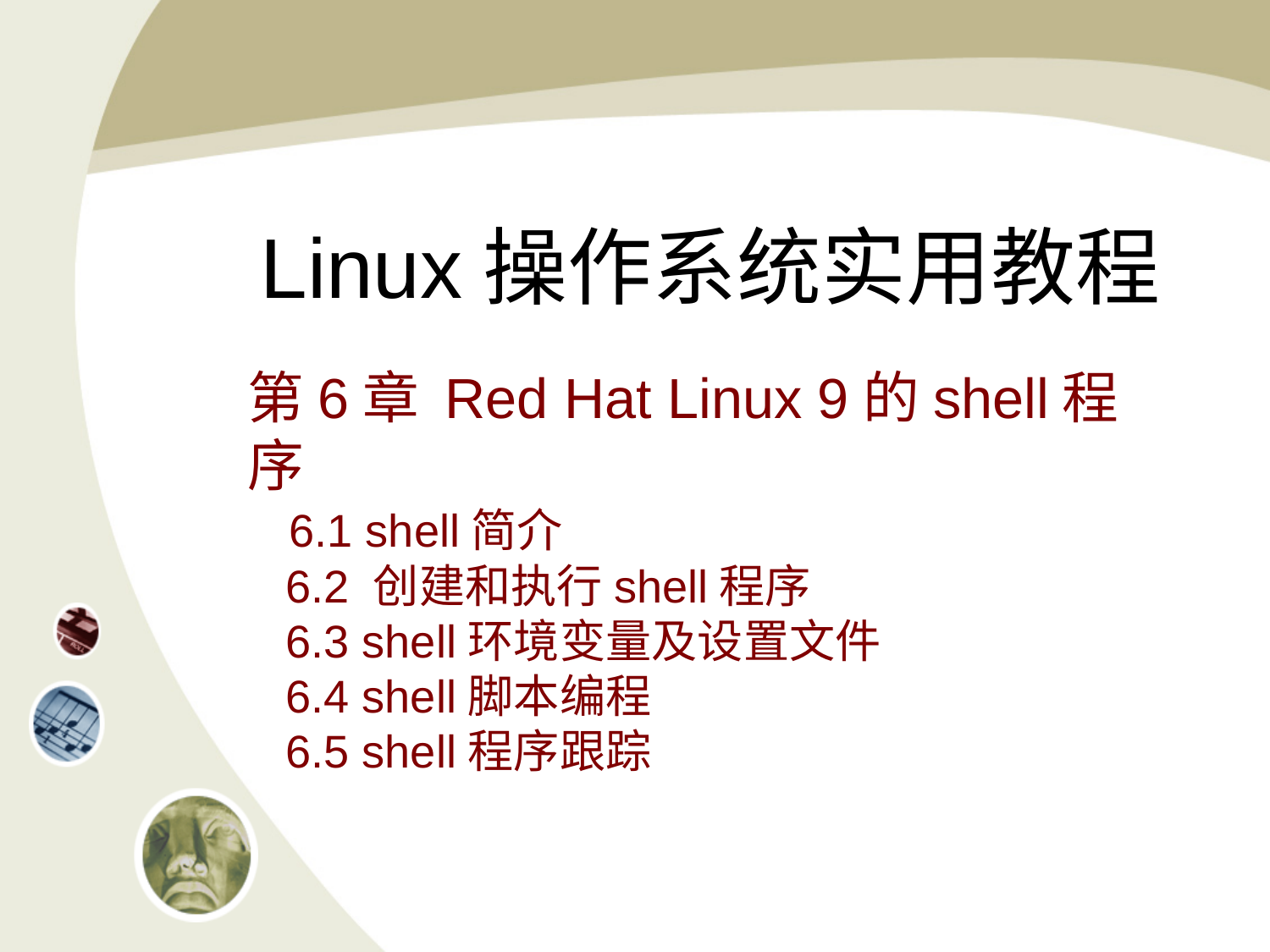

# Linux操作系统实用教程
第6章 Red Hat Linux 9的shell程序
   6.1 shell简介
   6.2 创建和执行shell程序
   6.3 shell环境变量及设置文件
   6.4 shell脚本编程
   6.5 shell程序跟踪